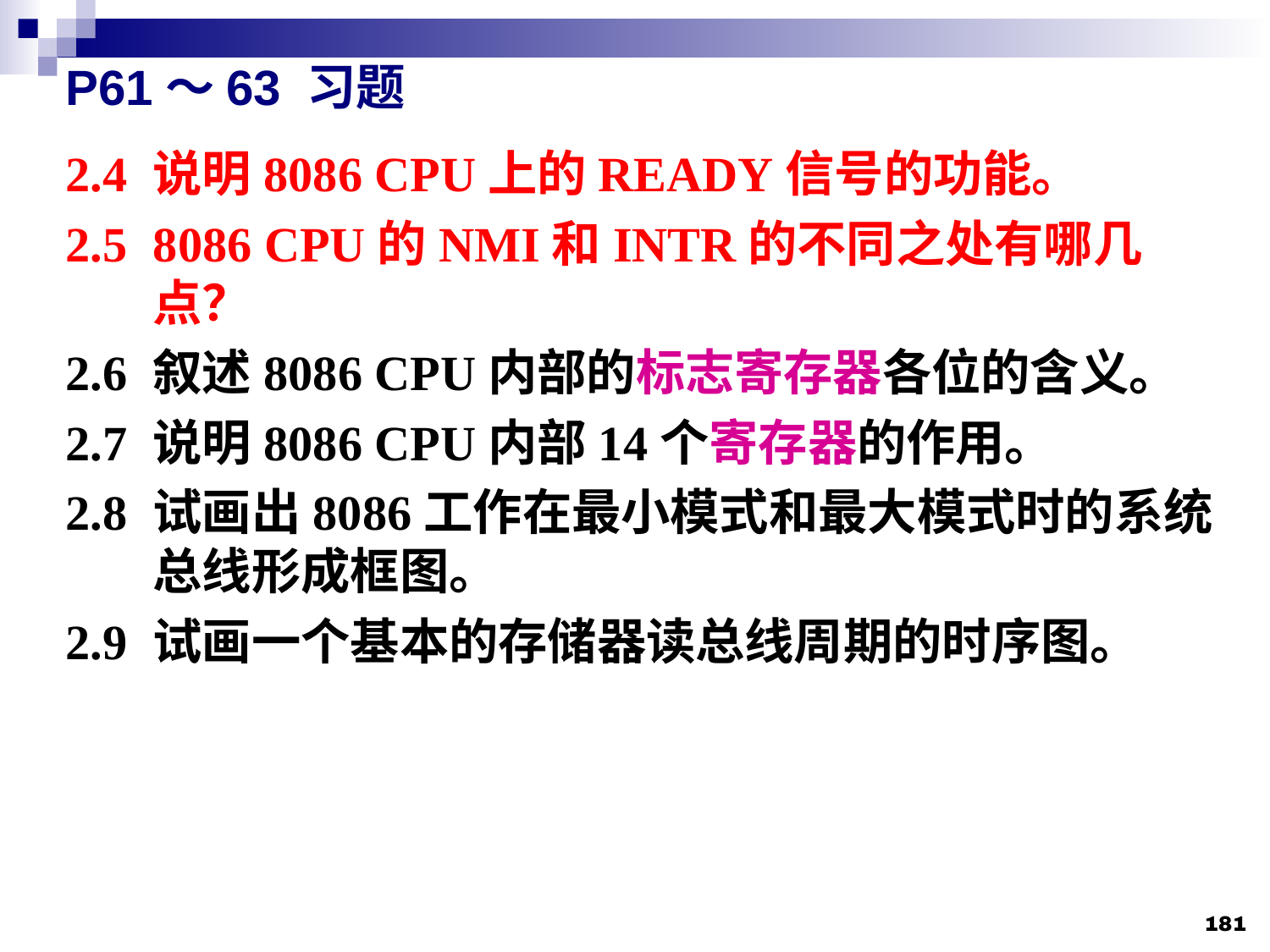

# P61～63 习题
2.4	说明8086 CPU上的READY信号的功能。
2.5	8086 CPU的NMI和INTR的不同之处有哪几点？
2.6	叙述8086 CPU内部的标志寄存器各位的含义。
2.7	说明8086 CPU内部14个寄存器的作用。
2.8	试画出8086工作在最小模式和最大模式时的系统总线形成框图。
2.9	试画一个基本的存储器读总线周期的时序图。
181